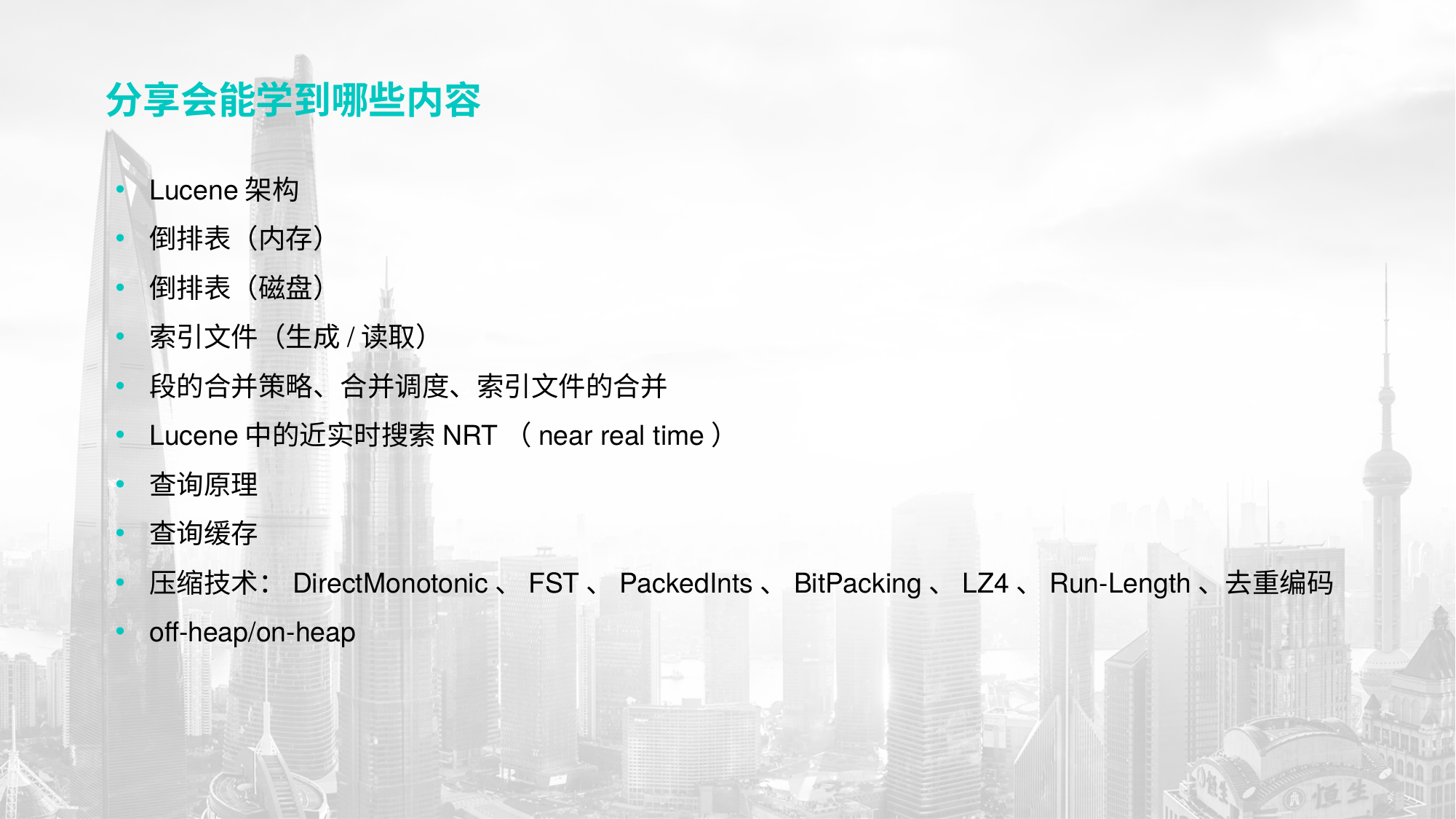

# 分享会能学到哪些内容
Lucene架构
倒排表（内存）
倒排表（磁盘）
索引文件（生成/读取）
段的合并策略、合并调度、索引文件的合并
Lucene中的近实时搜索NRT（near real time）
查询原理
查询缓存
压缩技术：DirectMonotonic、FST、PackedInts、BitPacking、LZ4、Run-Length、去重编码
off-heap/on-heap